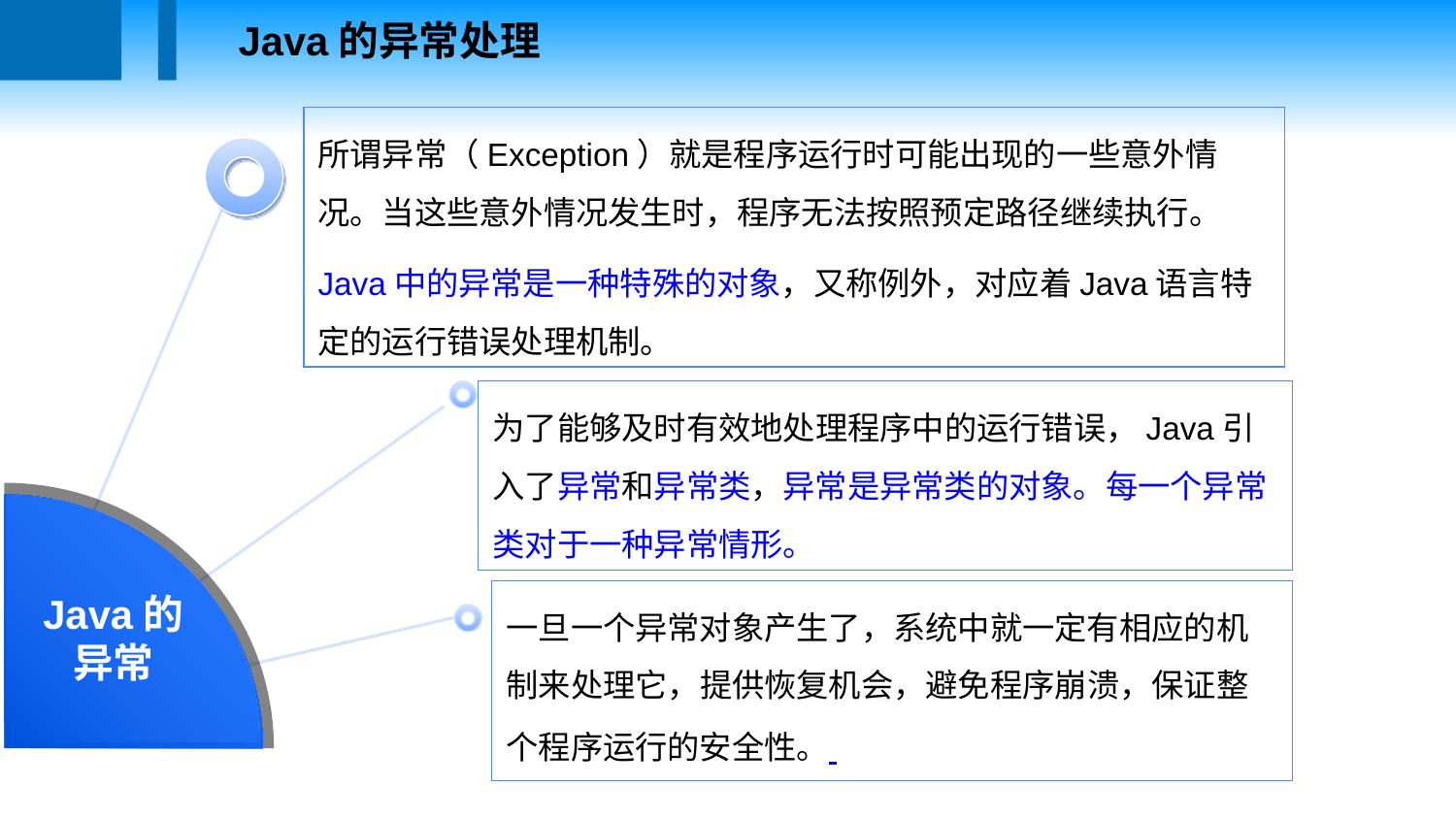

Java的异常处理
所谓异常（Exception）就是程序运行时可能出现的一些意外情况。当这些意外情况发生时，程序无法按照预定路径继续执行。
Java中的异常是一种特殊的对象，又称例外，对应着Java语言特定的运行错误处理机制。

Java的异常

为了能够及时有效地处理程序中的运行错误，Java引入了异常和异常类，异常是异常类的对象。每一个异常类对于一种异常情形。
一旦一个异常对象产生了，系统中就一定有相应的机制来处理它，提供恢复机会，避免程序崩溃，保证整个程序运行的安全性。